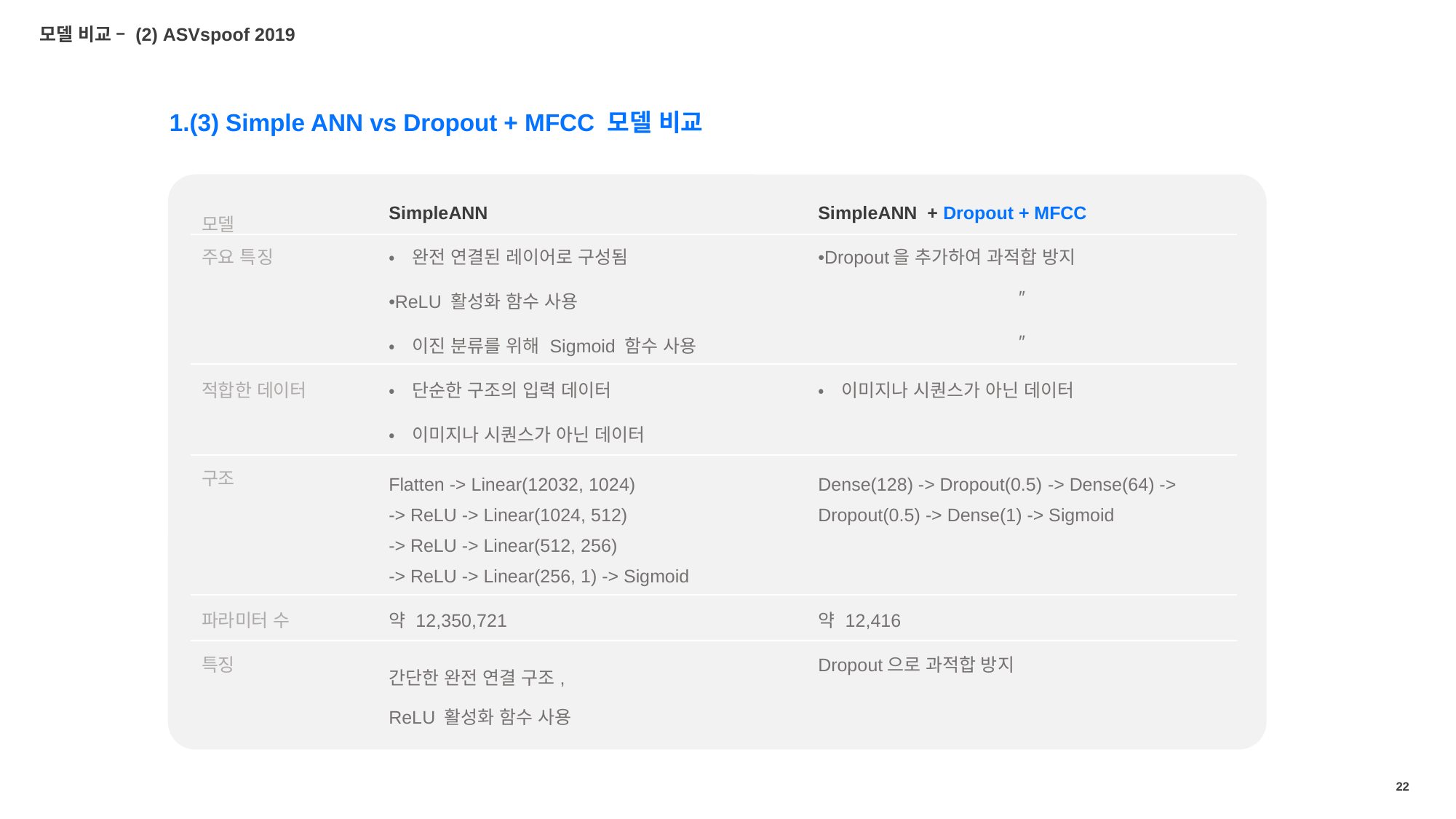

모델 비교 – (2) ASVspoof 2019
1.(3) Simple ANN vs Dropout + MFCC 모델 비교

| 모델 | SimpleANN | SimpleANN + Dropout + MFCC |
| --- | --- | --- |
| 주요 특징 | •완전 연결된 레이어로 구성됨 | •Dropout을 추가하여 과적합 방지 |
|  | •ReLU 활성화 함수 사용 | ″ |
|  | •이진 분류를 위해 Sigmoid 함수 사용 | ″ |
| 적합한 데이터 | •단순한 구조의 입력 데이터 | •이미지나 시퀀스가 아닌 데이터 |
|  | •이미지나 시퀀스가 아닌 데이터 |  |
| 구조 | Flatten -> Linear(12032, 1024) -> ReLU -> Linear(1024, 512) -> ReLU -> Linear(512, 256) -> ReLU -> Linear(256, 1) -> Sigmoid | Dense(128) -> Dropout(0.5) -> Dense(64) -> Dropout(0.5) -> Dense(1) -> Sigmoid |
| 파라미터 수 | 약 12,350,721 | 약 12,416 |
| 특징 | 간단한 완전 연결 구조, ReLU 활성화 함수 사용 | Dropout으로 과적합 방지 |